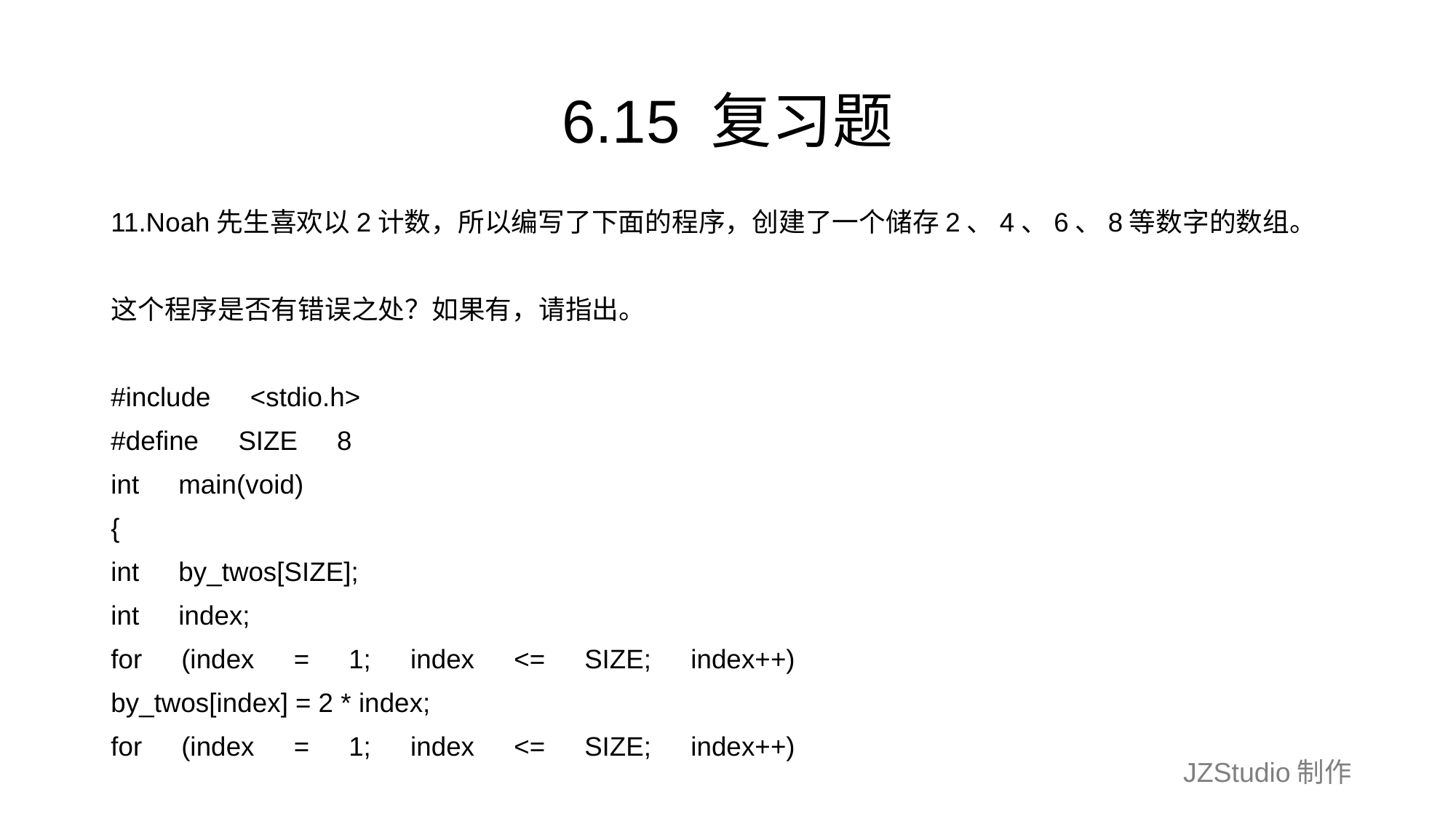

# 6.15 复习题
11.Noah先生喜欢以2计数，所以编写了下面的程序，创建了一个储存2、4、6、8等数字的数组。

这个程序是否有错误之处？如果有，请指出。

#include　<stdio.h>
#define　SIZE　8
int　main(void)
{
int　by_twos[SIZE];
int　index;
for　(index　=　1;　index　<=　SIZE;　index++)
by_twos[index] = 2 * index;
for　(index　=　1;　index　<=　SIZE;　index++)